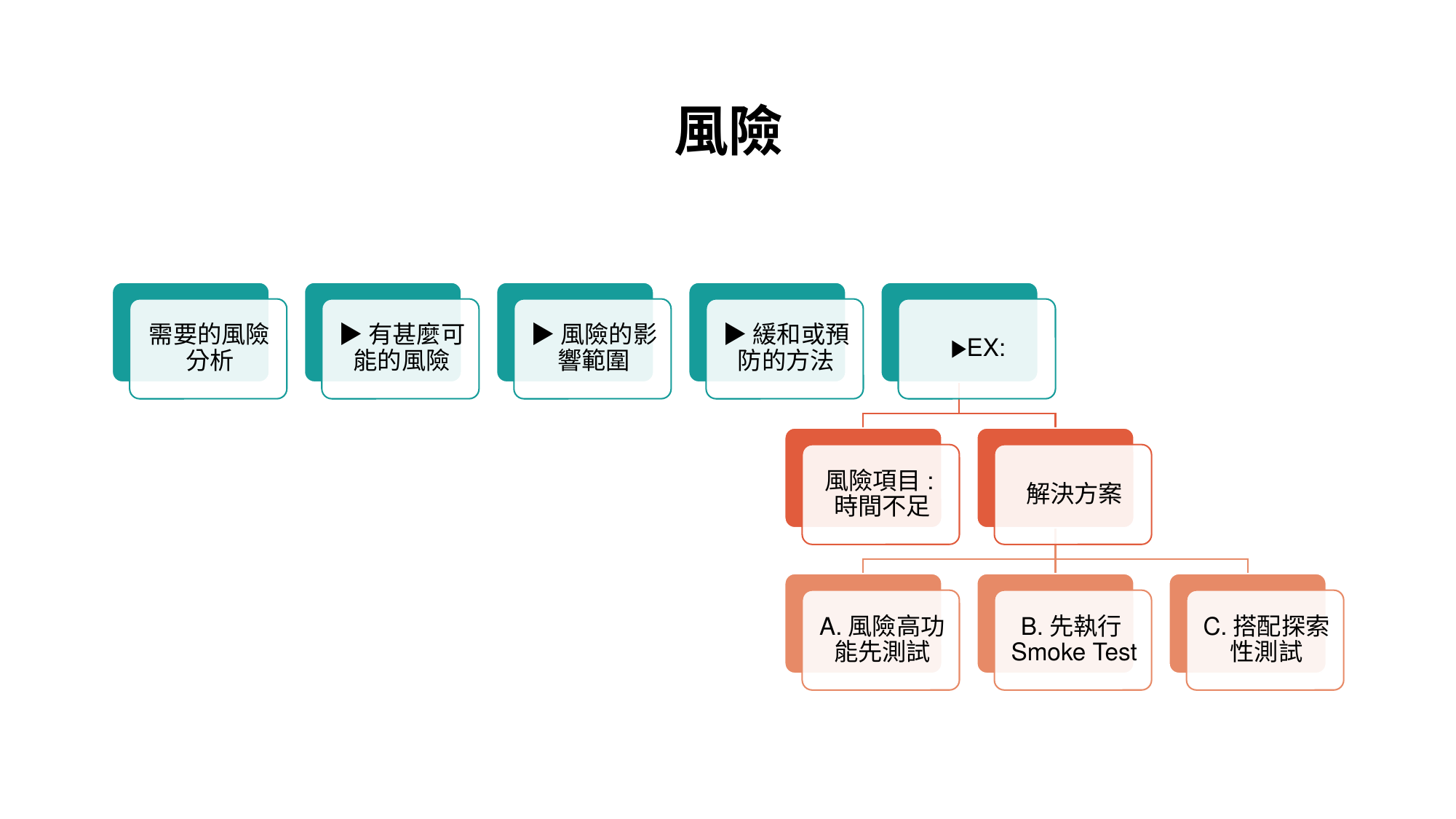

# 風險
需要的風險分析
▶有甚麼可能的風險
▶風險的影響範圍
▶緩和或預防的方法
▶EX:
風險項目:時間不足
解決方案
A.風險高功能先測試
B.先執行Smoke Test
C.搭配探索性測試